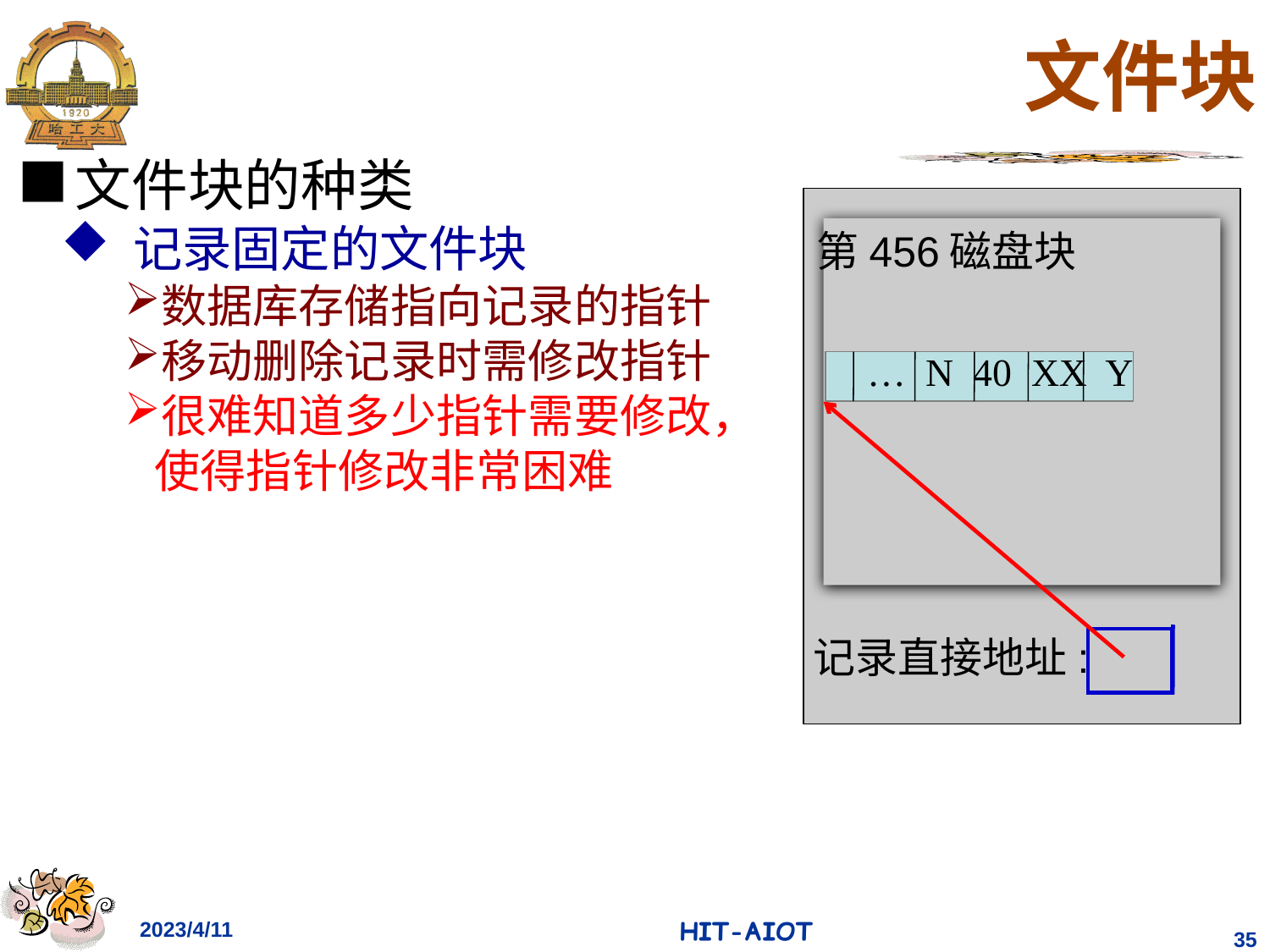

# 文件块
文件块的种类
 记录固定的文件块
数据库存储指向记录的指针
移动删除记录时需修改指针
很难知道多少指针需要修改，
使得指针修改非常困难

第456磁盘块

   …  N  40  XX  Y

记录直接地址:
2023/4/11
HIT-AIOT
35